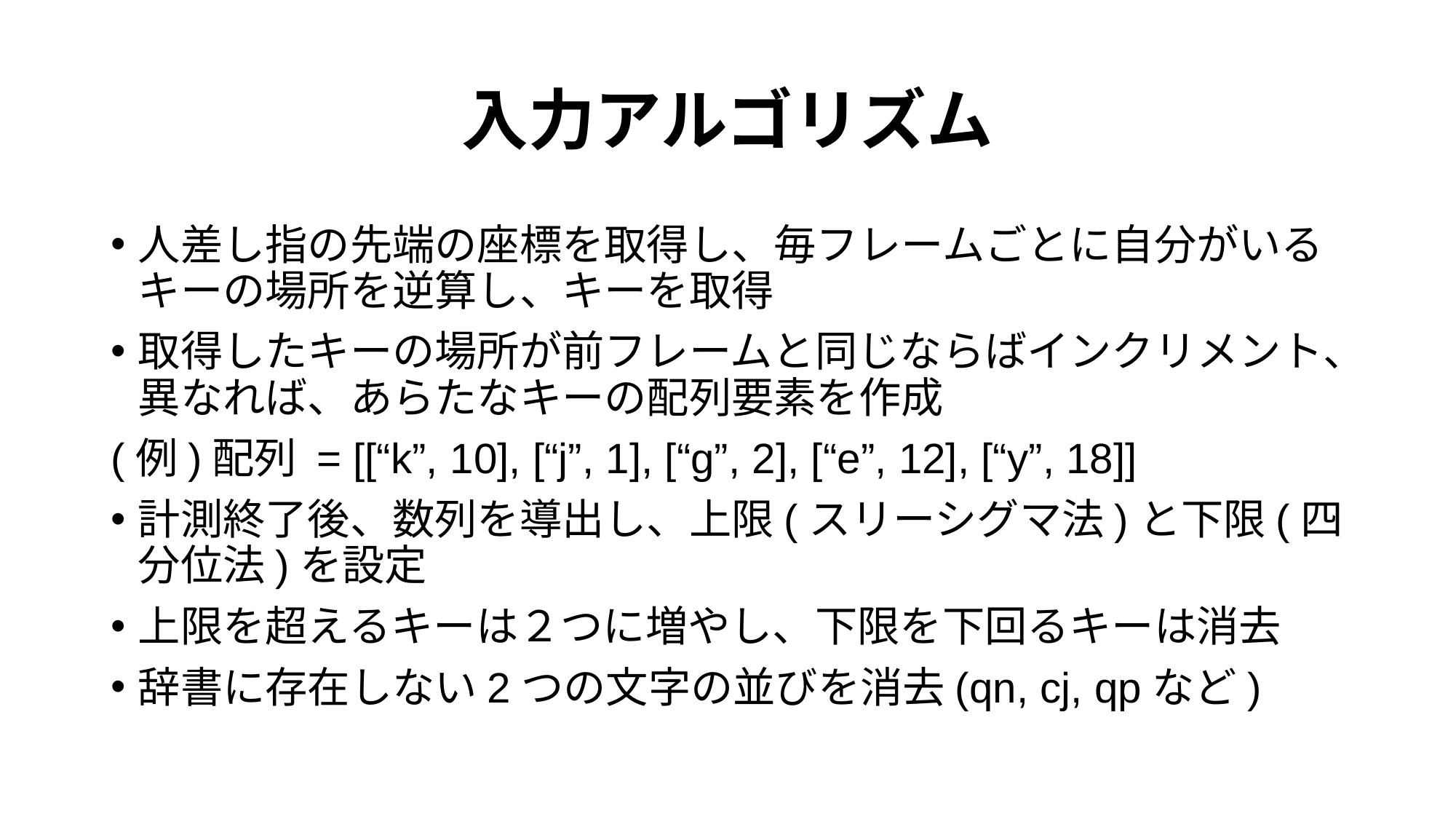

# 入力アルゴリズム
人差し指の先端の座標を取得し、毎フレームごとに自分がいるキーの場所を逆算し、キーを取得
取得したキーの場所が前フレームと同じならばインクリメント、異なれば、あらたなキーの配列要素を作成
(例)配列 = [[“k”, 10], [“j”, 1], [“g”, 2], [“e”, 12], [“y”, 18]]
計測終了後、数列を導出し、上限(スリーシグマ法)と下限(四分位法)を設定
上限を超えるキーは２つに増やし、下限を下回るキーは消去
辞書に存在しない2つの文字の並びを消去(qn, cj, qpなど)